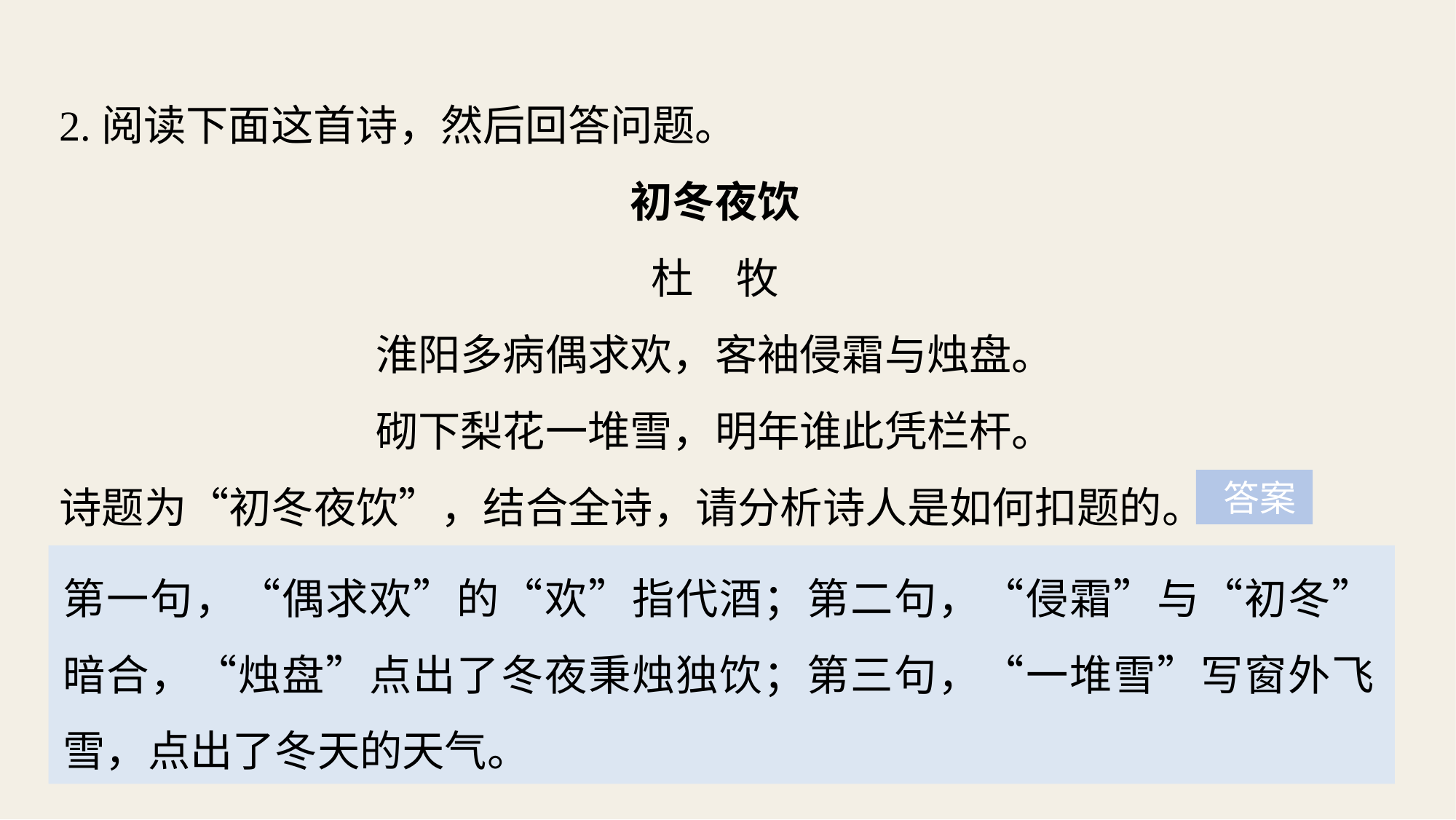

2.阅读下面这首诗，然后回答问题。
初冬夜饮
杜　牧
淮阳多病偶求欢，客袖侵霜与烛盘。
砌下梨花一堆雪，明年谁此凭栏杆。
诗题为“初冬夜饮”，结合全诗，请分析诗人是如何扣题的。
 答案
第一句，“偶求欢”的“欢”指代酒；第二句，“侵霜”与“初冬”暗合，“烛盘”点出了冬夜秉烛独饮；第三句，“一堆雪”写窗外飞雪，点出了冬天的天气。